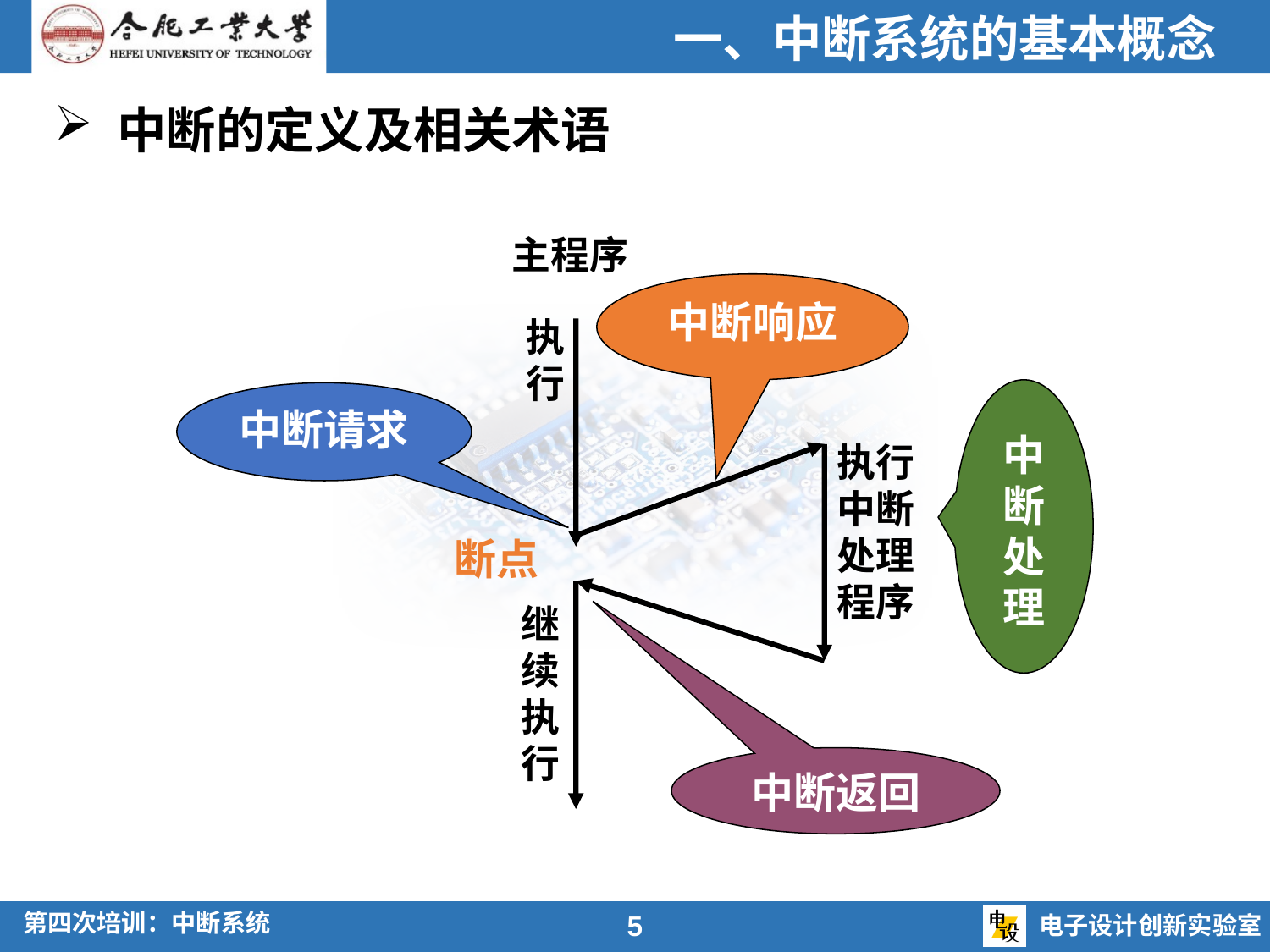

一、中断系统的基本概念
中断的定义及相关术语
主程序
中断响应
执行

中断处理
中断请求
执行中断处理程序

断点

继续执行
中断返回
5